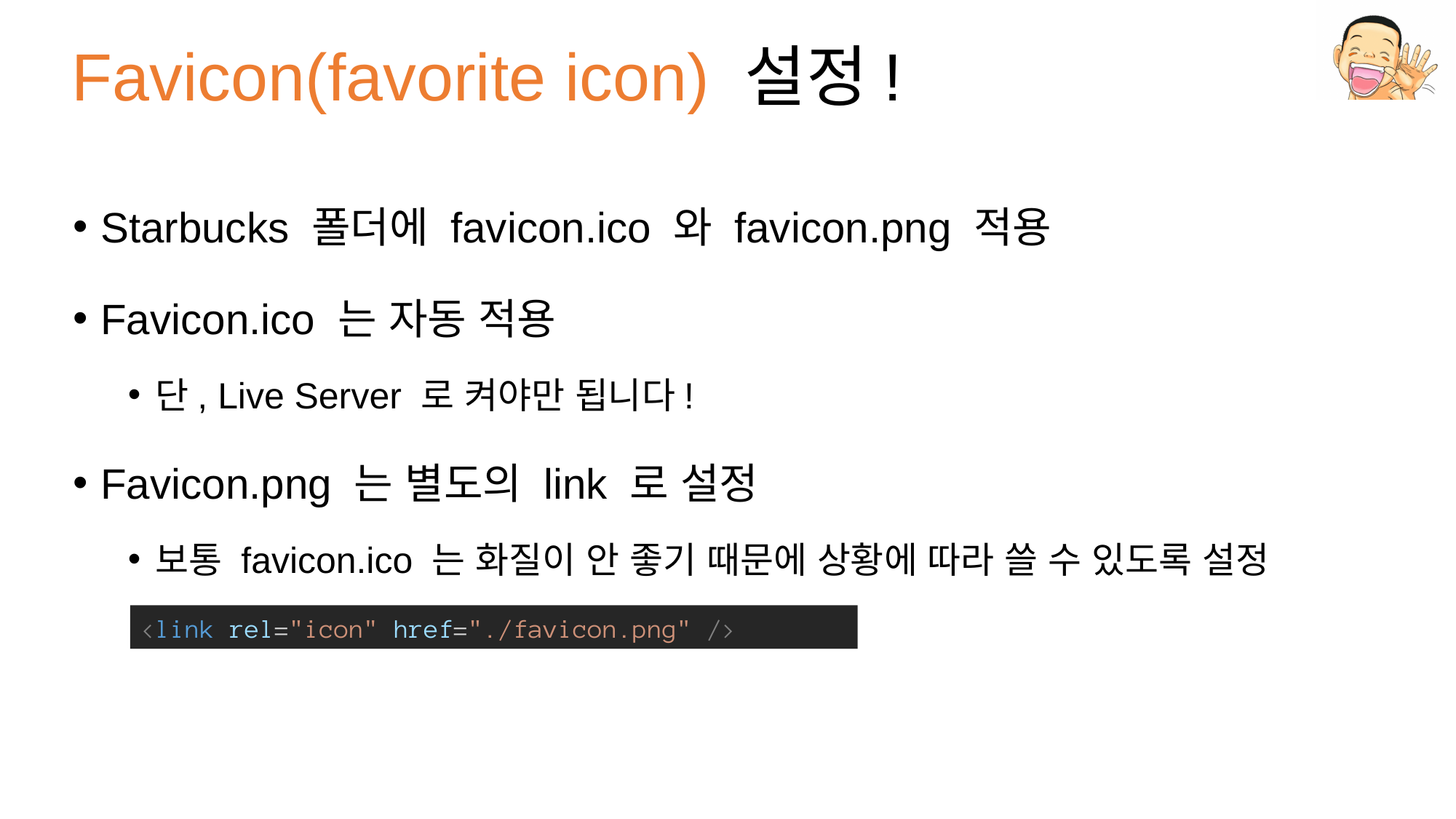

# Favicon(favorite icon) 설정!
Starbucks 폴더에 favicon.ico 와 favicon.png 적용
Favicon.ico 는 자동 적용
단, Live Server 로 켜야만 됩니다!
Favicon.png 는 별도의 link 로 설정
보통 favicon.ico 는 화질이 안 좋기 때문에 상황에 따라 쓸 수 있도록 설정

<link rel="icon" href="./favicon.png" />